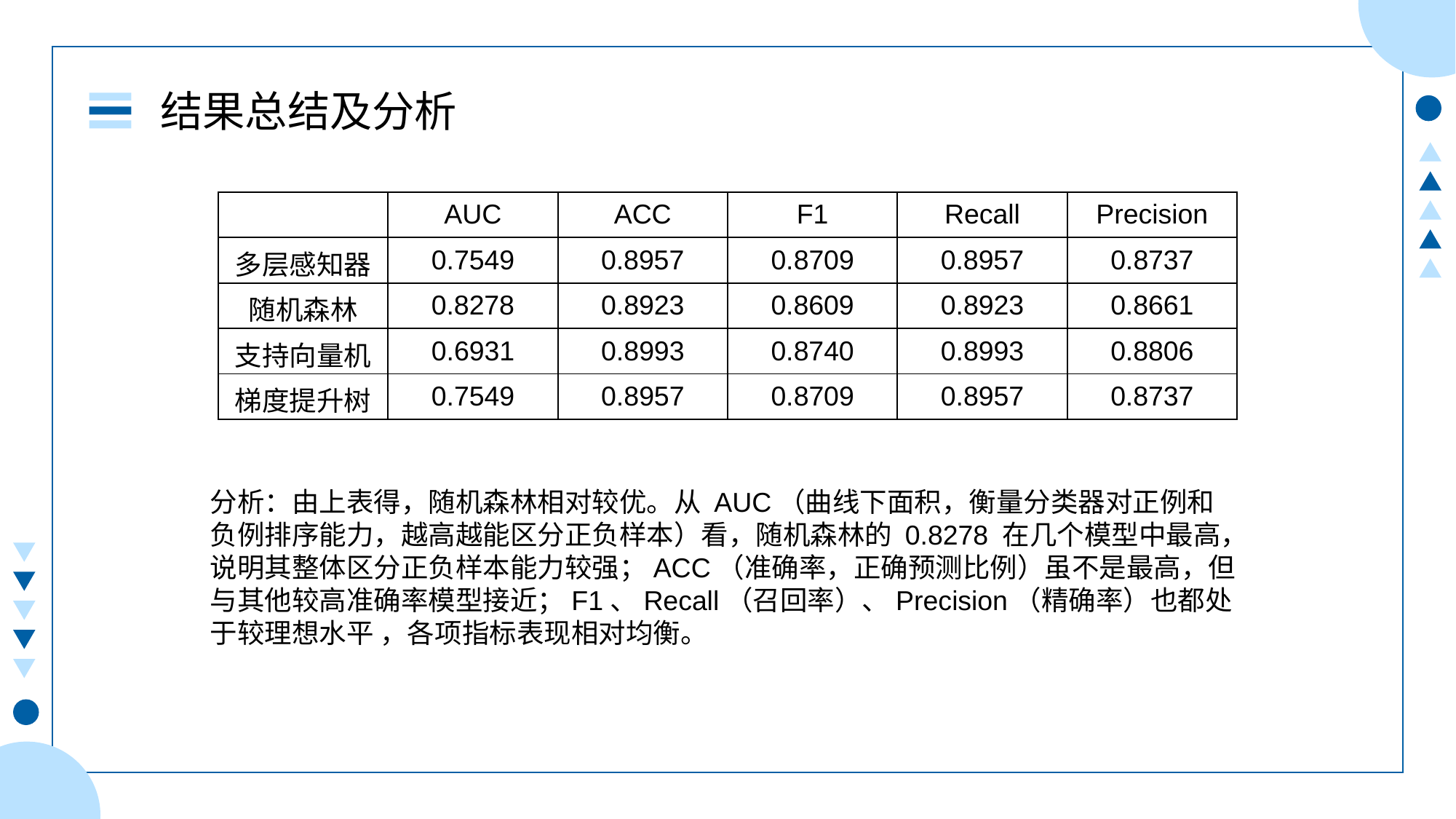

结果总结及分析

|  | AUC | ACC | F1 | Recall | Precision |
| --- | --- | --- | --- | --- | --- |
| 多层感知器 | 0.7549 | 0.8957 | 0.8709 | 0.8957 | 0.8737 |
| 随机森林 | 0.8278 | 0.8923 | 0.8609 | 0.8923 | 0.8661 |
| 支持向量机 | 0.6931 | 0.8993 | 0.8740 | 0.8993 | 0.8806 |
| 梯度提升树 | 0.7549 | 0.8957 | 0.8709 | 0.8957 | 0.8737 |
分析：由上表得，随机森林相对较优。从 AUC（曲线下面积，衡量分类器对正例和负例排序能力，越高越能区分正负样本）看，随机森林的 0.8278 在几个模型中最高，说明其整体区分正负样本能力较强；ACC（准确率，正确预测比例）虽不是最高，但与其他较高准确率模型接近；F1、Recall（召回率）、Precision（精确率）也都处于较理想水平 ，各项指标表现相对均衡。